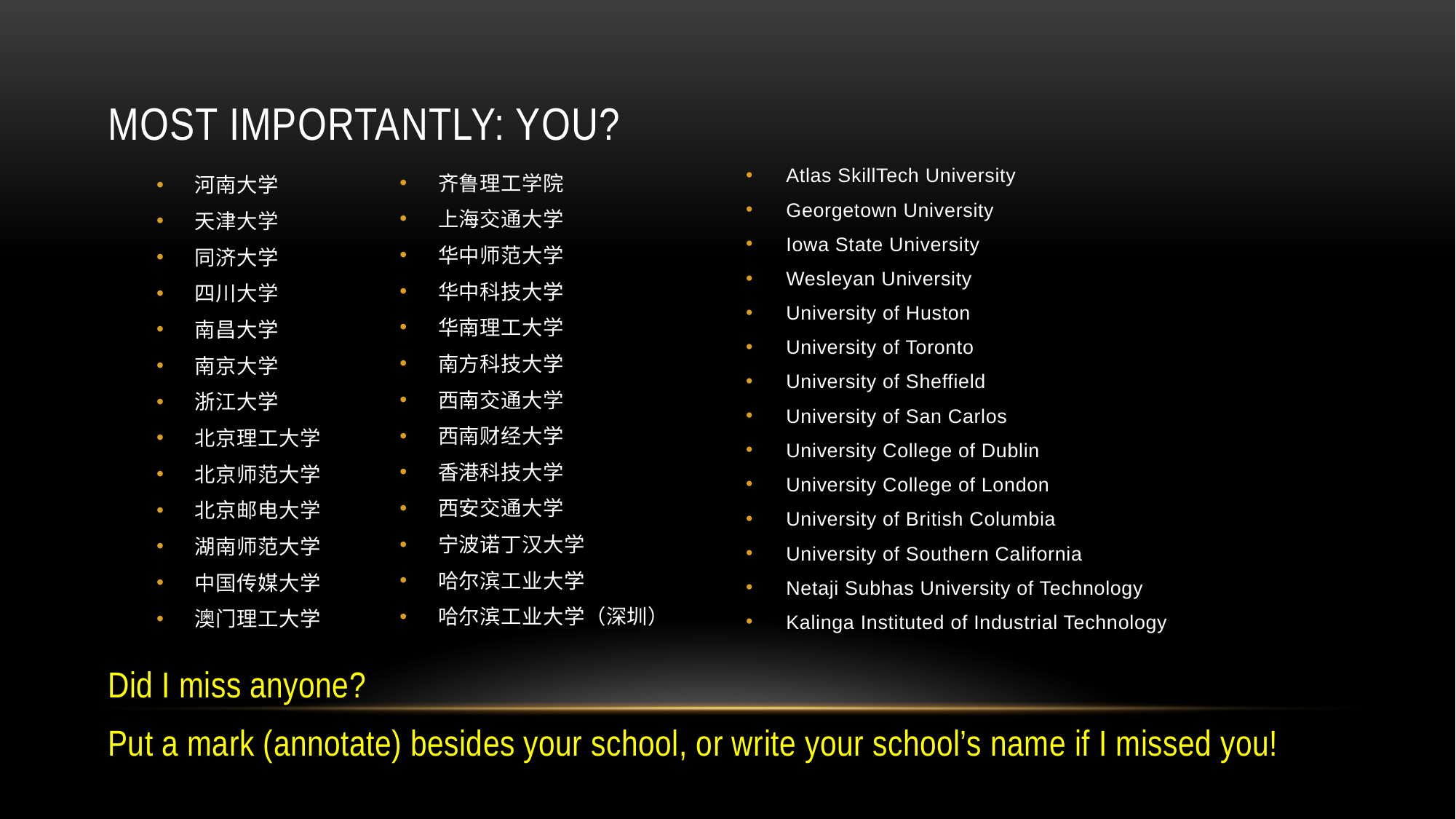

# Most Importantly: You?
Atlas SkillTech University
Georgetown University
Iowa State University
Wesleyan University
University of Huston
University of Toronto
University of Sheffield
University of San Carlos
University College of Dublin
University College of London
University of British Columbia
University of Southern California
Netaji Subhas University of Technology
Kalinga Instituted of Industrial Technology

齐鲁理工学院
上海交通大学
华中师范大学
华中科技大学
华南理工大学
南方科技大学
西南交通大学
西南财经大学
香港科技大学
西安交通大学
宁波诺丁汉大学
哈尔滨工业大学
哈尔滨工业大学（深圳）

河南大学
天津大学
同济大学
四川大学
南昌大学
南京大学
浙江大学
北京理工大学
北京师范大学
北京邮电大学
湖南师范大学
中国传媒大学
澳门理工大学

Did I miss anyone?
Put a mark (annotate) besides your school, or write your school’s name if I missed you!